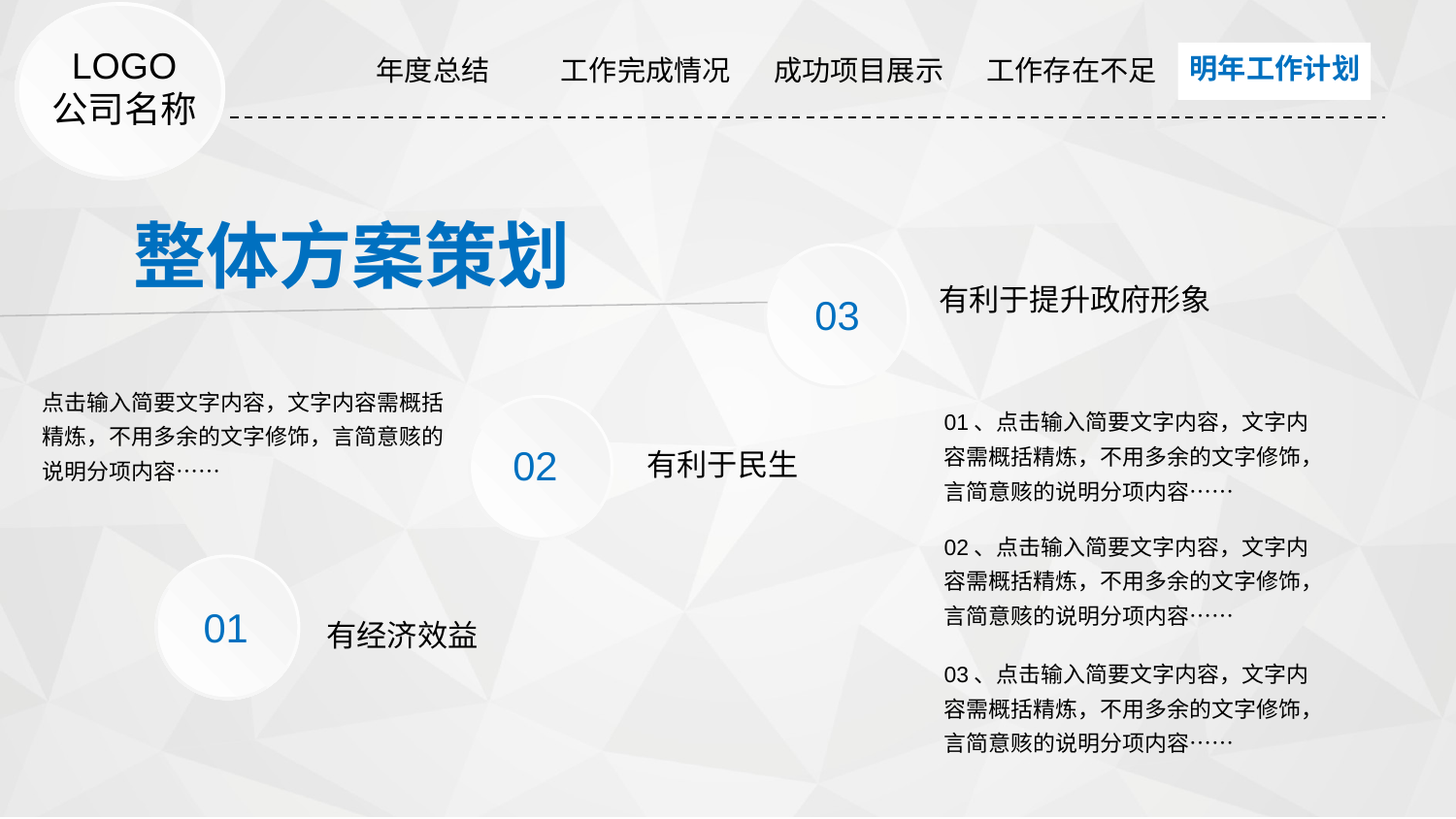

| 年度总结 | 工作完成情况 | 成功项目展示 | 工作存在不足 | 明年工作计划 |
| --- | --- | --- | --- | --- |

明年工作计划
LOGO
公司名称
整体方案策划

03
有利于提升政府形象
点击输入简要文字内容，文字内容需概括精炼，不用多余的文字修饰，言简意赅的说明分项内容……
01、点击输入简要文字内容，文字内容需概括精炼，不用多余的文字修饰，言简意赅的说明分项内容……

02
有利于民生
02、点击输入简要文字内容，文字内容需概括精炼，不用多余的文字修饰，言简意赅的说明分项内容……

01
有经济效益
03、点击输入简要文字内容，文字内容需概括精炼，不用多余的文字修饰，言简意赅的说明分项内容……